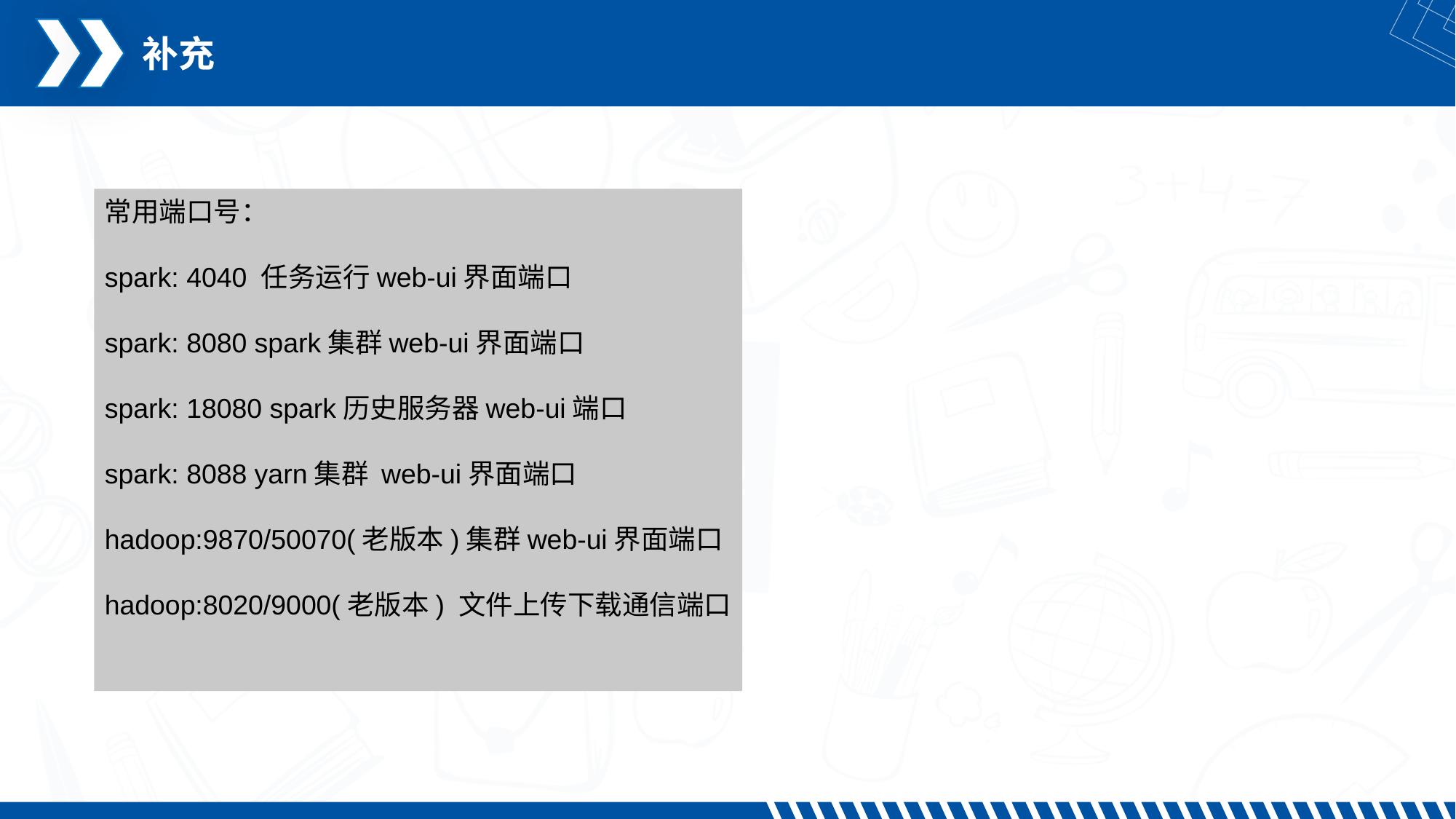

补充
常用端口号：

spark: 4040 任务运行web-ui界面端口

spark: 8080 spark集群web-ui界面端口

spark: 18080 spark历史服务器web-ui端口

spark: 8088 yarn集群 web-ui界面端口

hadoop:9870/50070(老版本)集群web-ui界面端口

hadoop:8020/9000(老版本) 文件上传下载通信端口